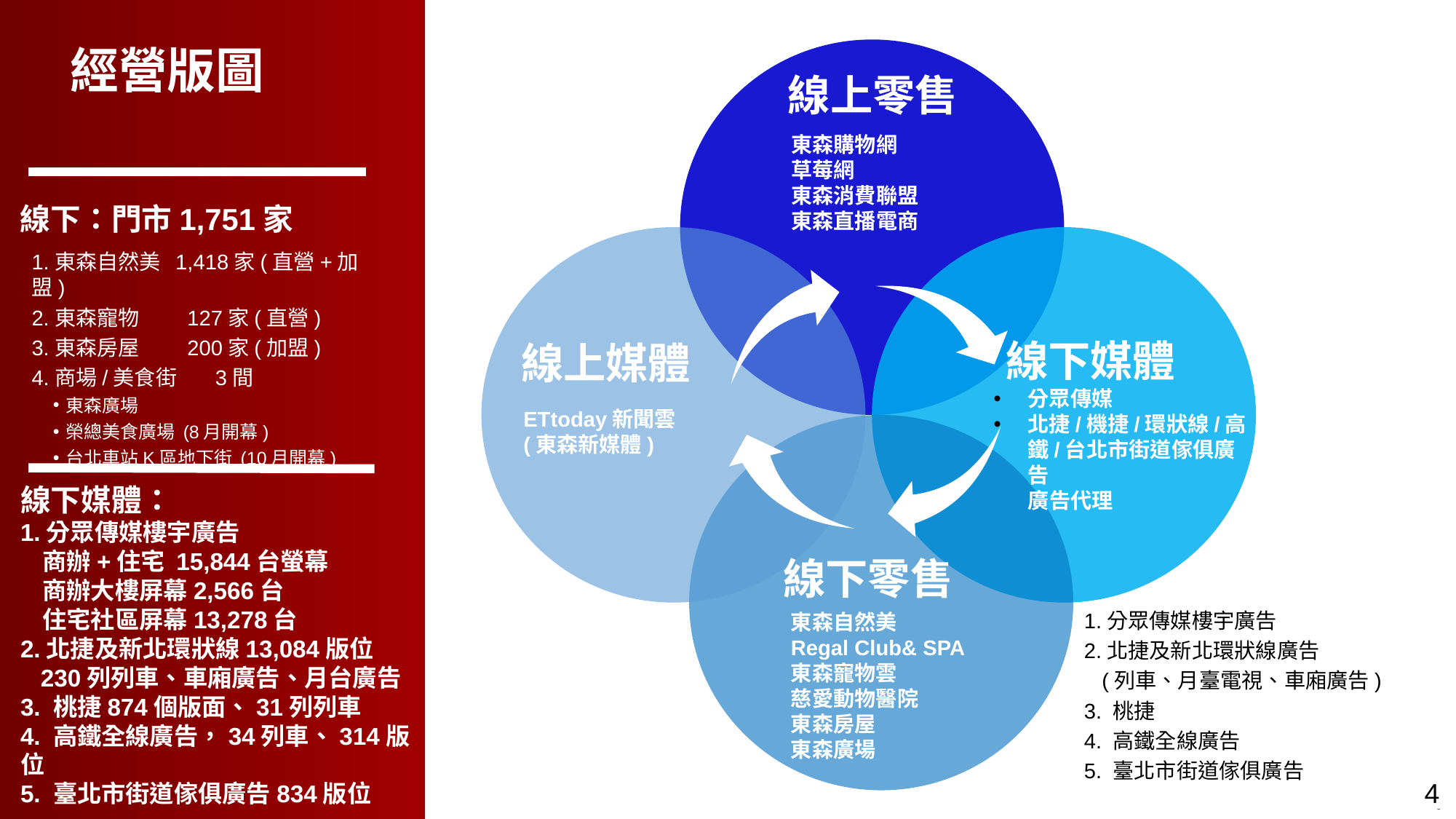

經營版圖

線上零售
東森購物網
草莓網
東森消費聯盟
東森直播電商
線下：門市1,751家
1.東森自然美  1,418家(直營+加盟)
2.東森寵物         127家(直營)
3.東森房屋         200家(加盟)
4.商場/美食街       3間
東森廣場
榮總美食廣場 (8月開幕)
台北車站K區地下街 (10月開幕)

線下媒體
線上媒體
分眾傳媒
北捷/機捷/環狀線/高鐵/台北市街道傢俱廣告
      廣告代理

線下媒體：
1.分眾傳媒樓宇廣告
   商辦+住宅 15,844台螢幕
   商辦大樓屏幕2,566台
   住宅社區屏幕13,278台
2.北捷及新北環狀線13,084版位
   230列列車、車廂廣告、月台廣告
3. 桃捷874個版面、31列列車
4. 高鐵全線廣告，34列車、314版位
5. 臺北市街道傢俱廣告834版位
ETtoday新聞雲
(東森新媒體)

線下零售
1.分眾傳媒樓宇廣告
2.北捷及新北環狀線廣告
   (列車、月臺電視、車廂廣告)
3. 桃捷
4. 高鐵全線廣告
5. 臺北市街道傢俱廣告
東森自然美
Regal Club& SPA
東森寵物雲
慈愛動物醫院
東森房屋
東森廣場
4
4